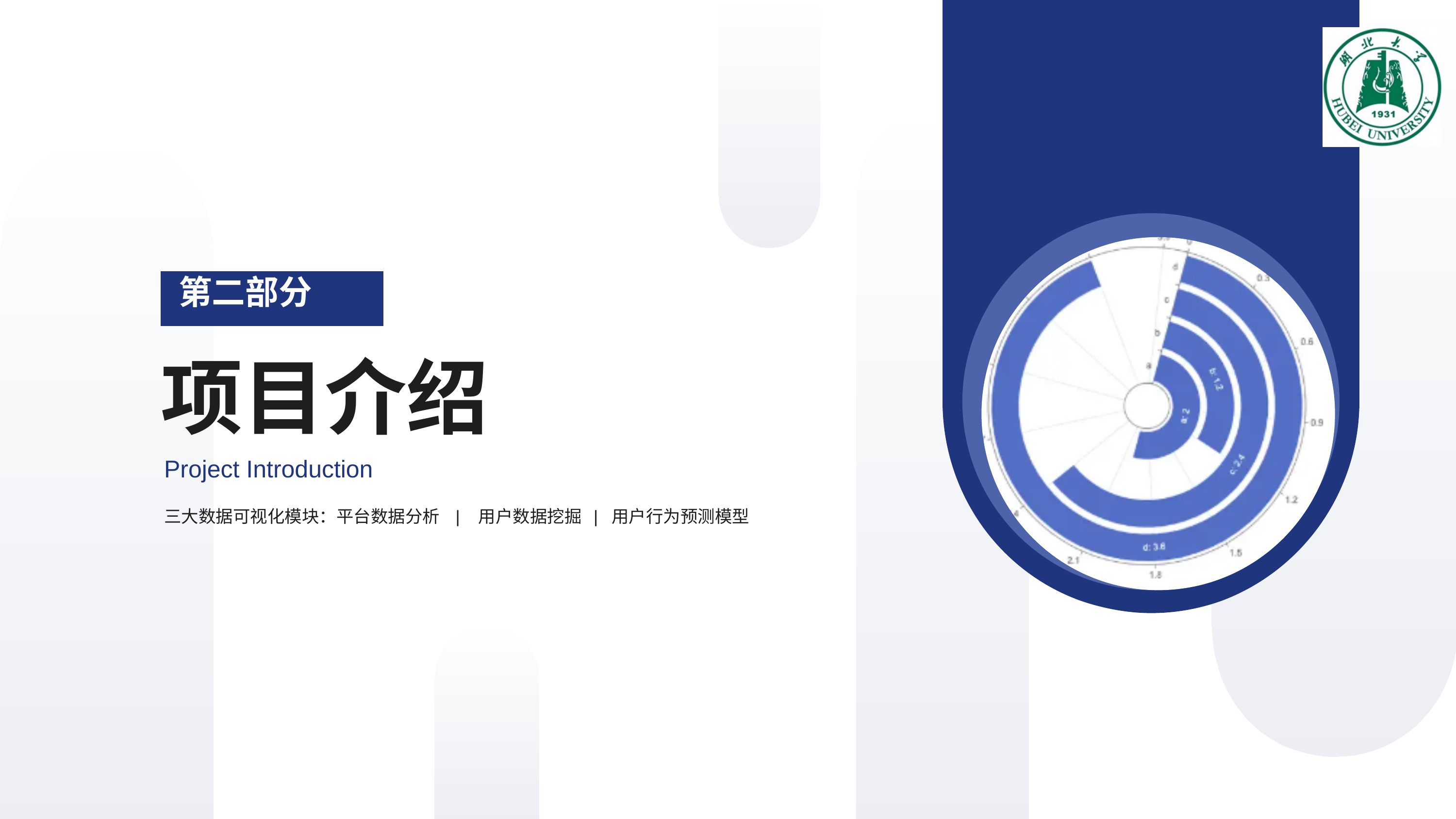

第二部分

项目介绍
Project Introduction
三大数据可视化模块：平台数据分析   |   用户数据挖掘  |  用户行为预测模型